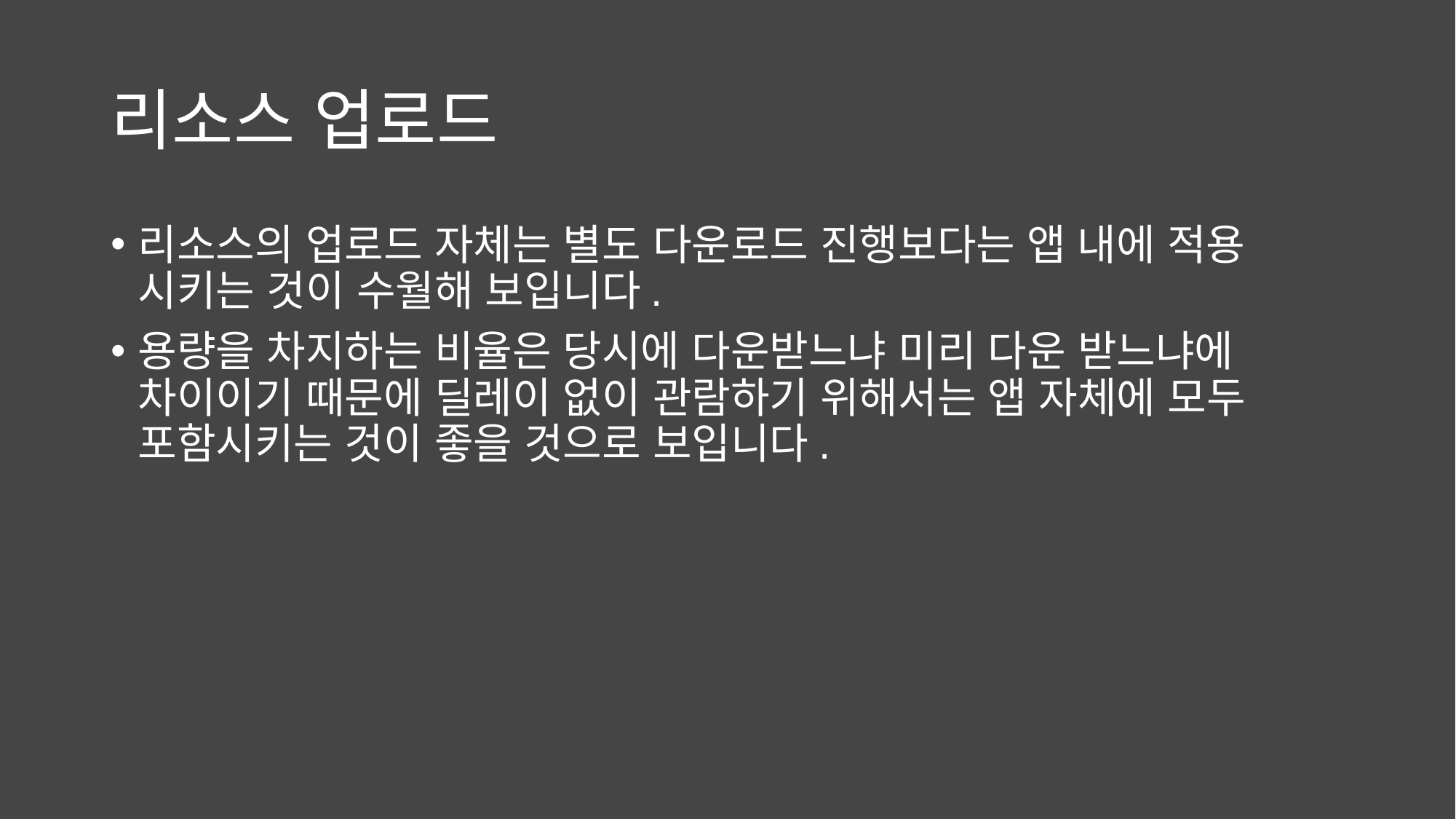

# 리소스 업로드
리소스의 업로드 자체는 별도 다운로드 진행보다는 앱 내에 적용 시키는 것이 수월해 보입니다.
용량을 차지하는 비율은 당시에 다운받느냐 미리 다운 받느냐에 차이이기 때문에 딜레이 없이 관람하기 위해서는 앱 자체에 모두 포함시키는 것이 좋을 것으로 보입니다.